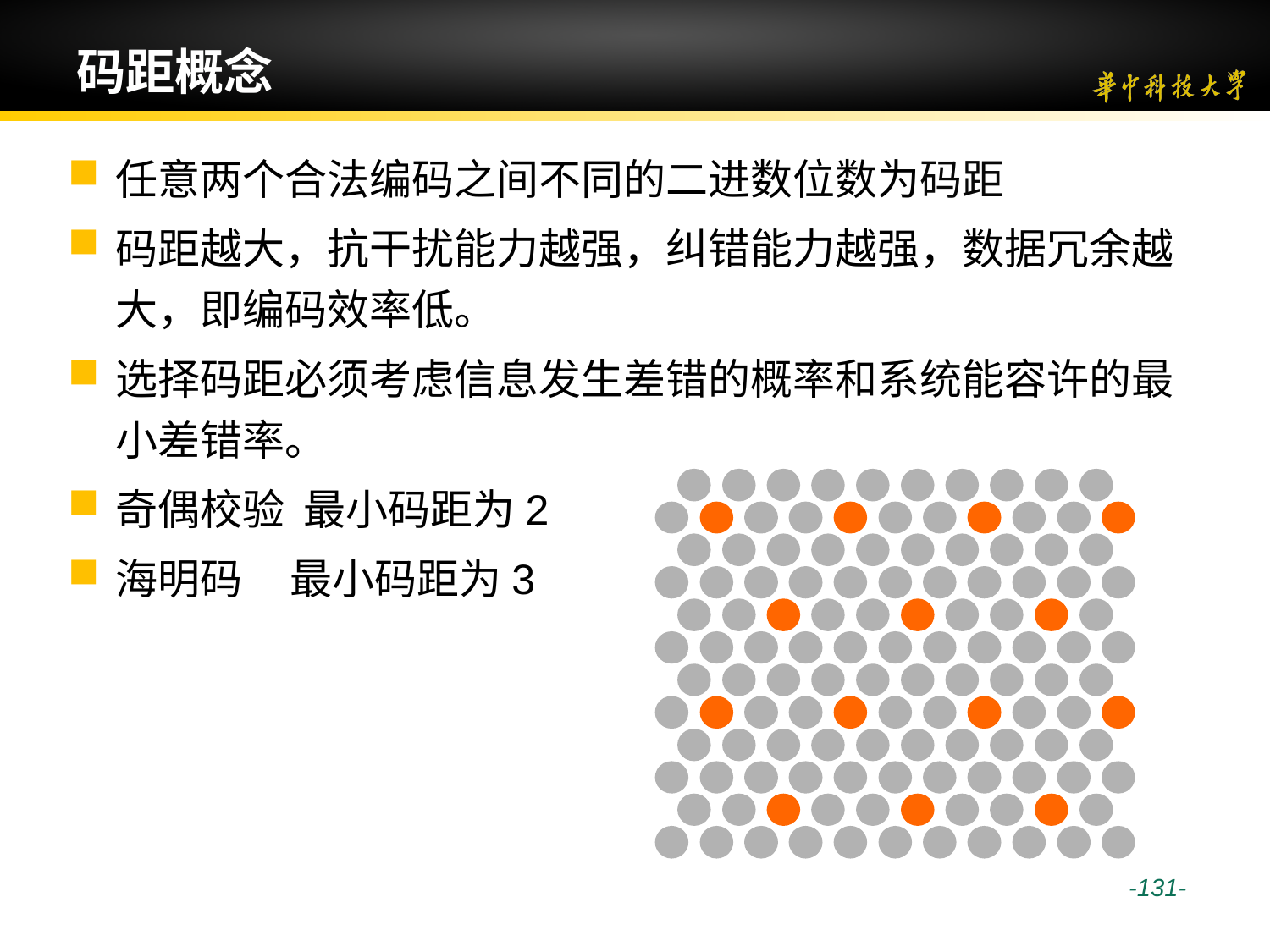

# 码距概念
任意两个合法编码之间不同的二进数位数为码距
码距越大，抗干扰能力越强，纠错能力越强，数据冗余越大，即编码效率低。
选择码距必须考虑信息发生差错的概率和系统能容许的最小差错率。
奇偶校验  最小码距为2
海明码     最小码距为3

 -131-